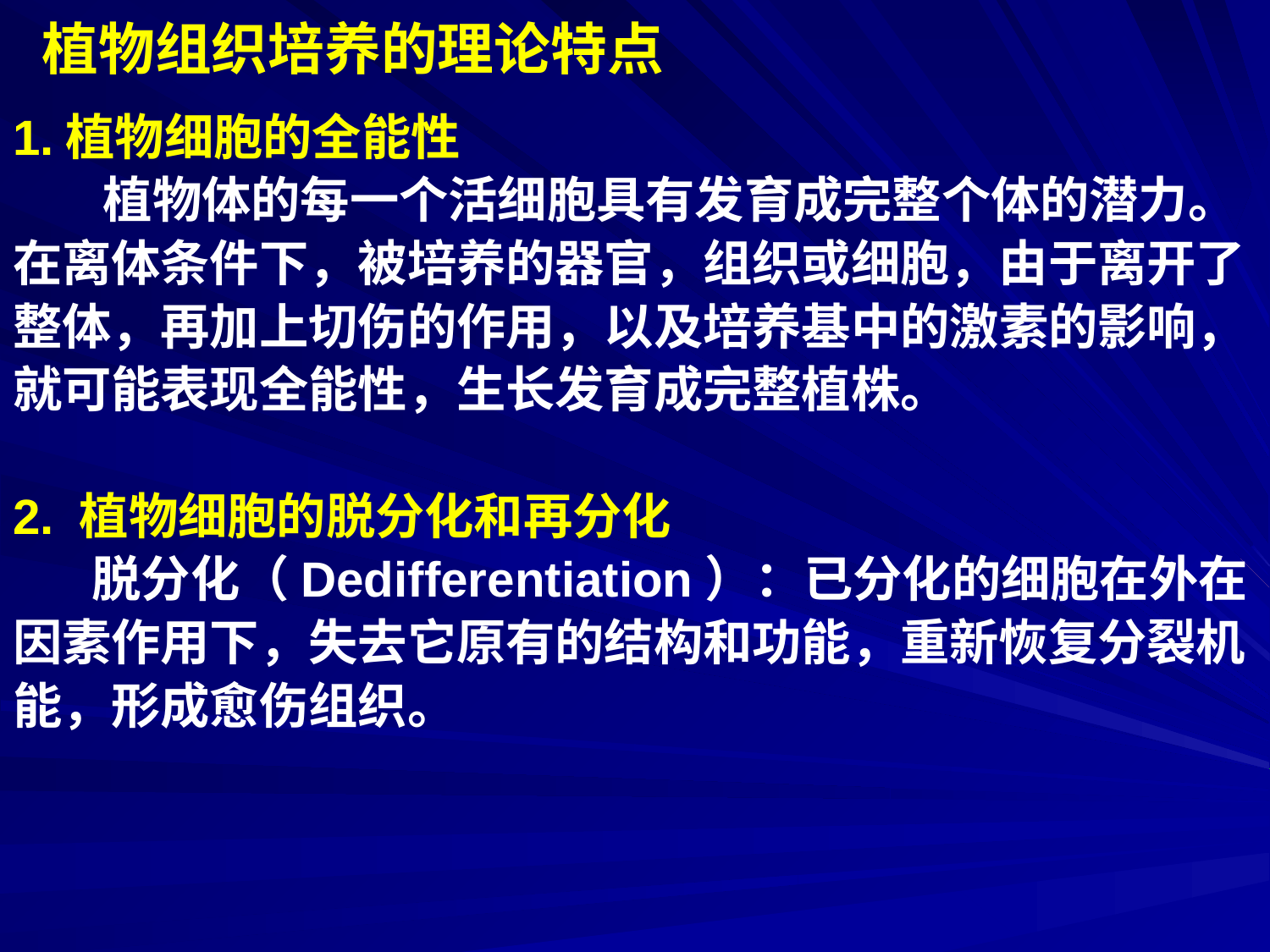

# 植物组织培养的理论特点
1.植物细胞的全能性
       植物体的每一个活细胞具有发育成完整个体的潜力。
在离体条件下，被培养的器官，组织或细胞，由于离开了
整体，再加上切伤的作用，以及培养基中的激素的影响，
就可能表现全能性，生长发育成完整植株。

2. 植物细胞的脱分化和再分化
      脱分化（Dedifferentiation）：已分化的细胞在外在
因素作用下，失去它原有的结构和功能，重新恢复分裂机
能，形成愈伤组织。